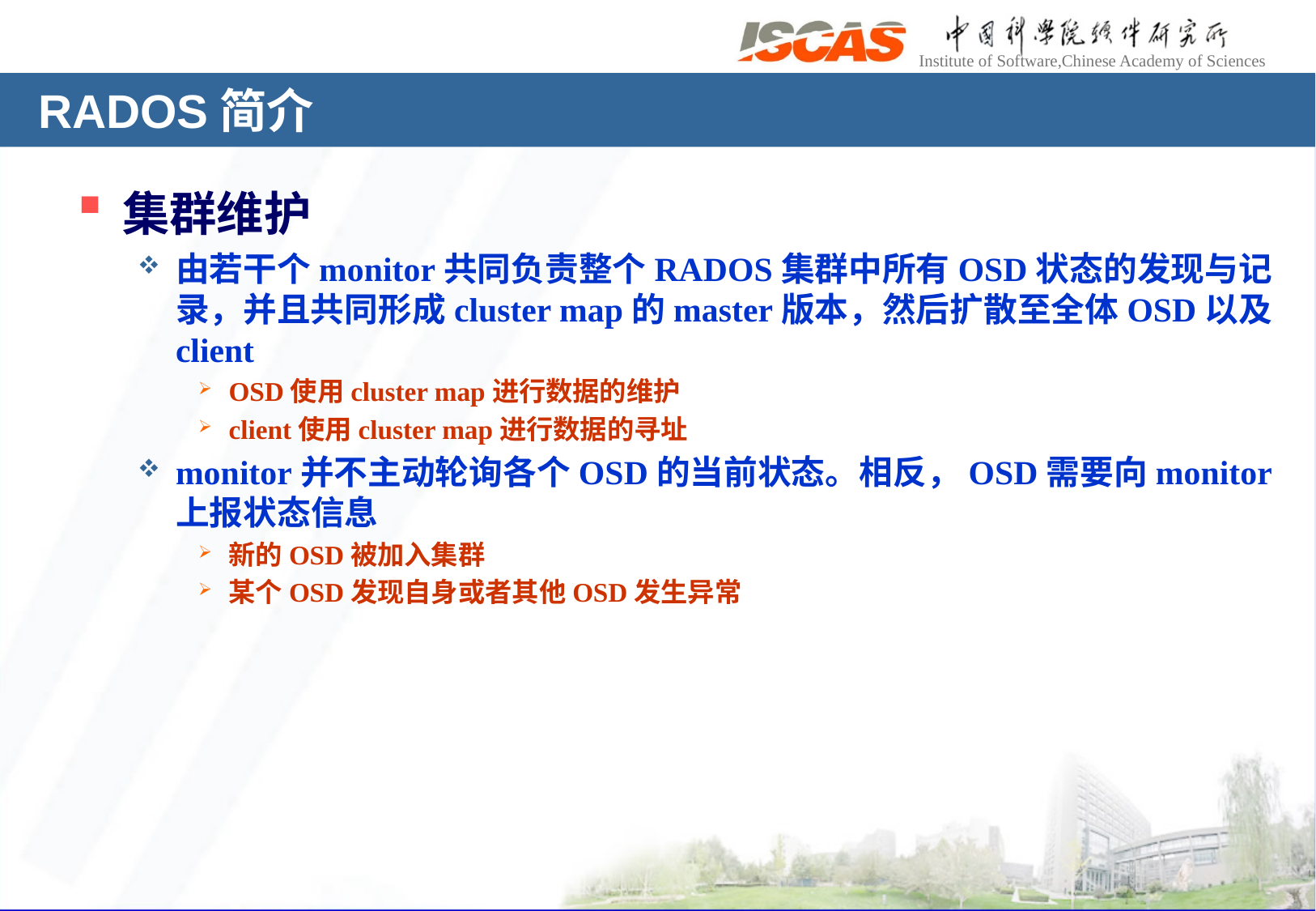

# RADOS简介
集群维护
由若干个monitor共同负责整个RADOS集群中所有OSD状态的发现与记录，并且共同形成cluster map的master版本，然后扩散至全体OSD以及client
OSD使用cluster map进行数据的维护
client使用cluster map进行数据的寻址
monitor并不主动轮询各个OSD的当前状态。相反，OSD需要向monitor上报状态信息
新的OSD被加入集群
某个OSD发现自身或者其他OSD发生异常